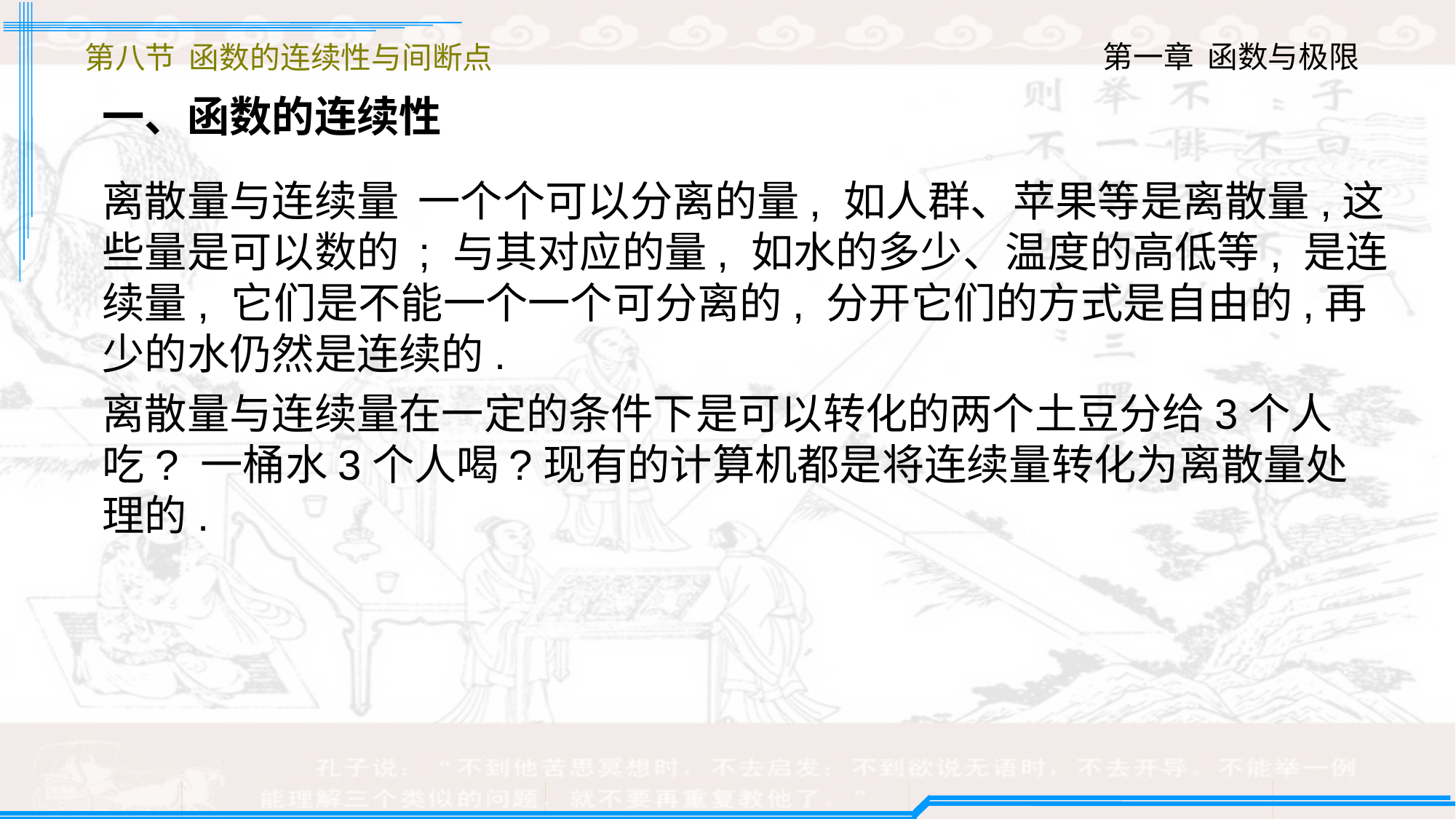

第八节  函数的连续性与间断点
一、函数的连续性
离散量与连续量  一个个可以分离的量, 如人群、苹果等是离散量,这些量是可以数的 ; 与其对应的量, 如水的多少、温度的高低等, 是连续量, 它们是不能一个一个可分离的, 分开它们的方式是自由的,再少的水仍然是连续的.
离散量与连续量在一定的条件下是可以转化的两个土豆分给3个人吃? 一桶水3个人喝?现有的计算机都是将连续量转化为离散量处理的.